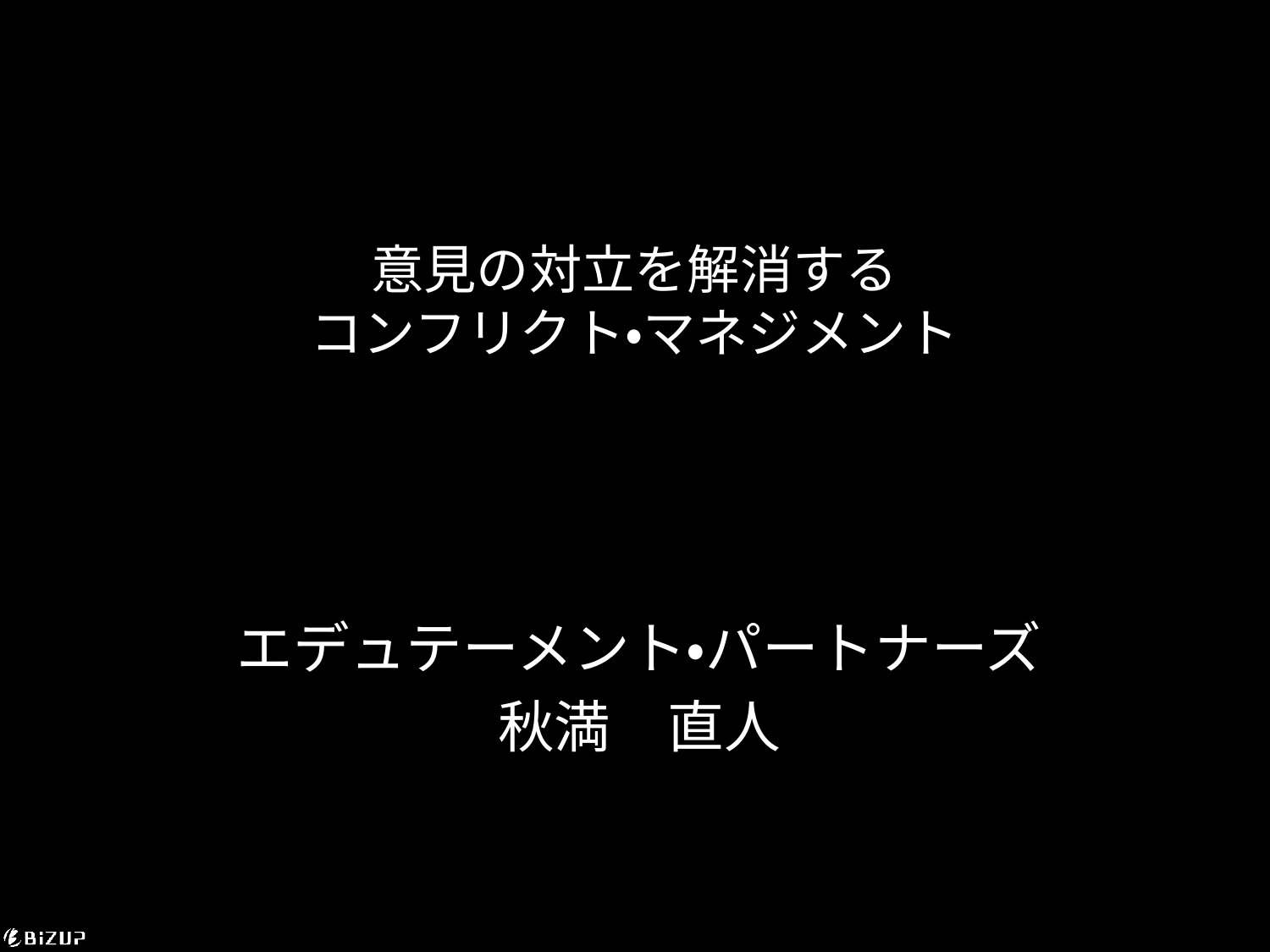

# 意見の対立を解消する コンフリクト・マネジメント
エデュテーメント・パートナーズ
秋満　直人